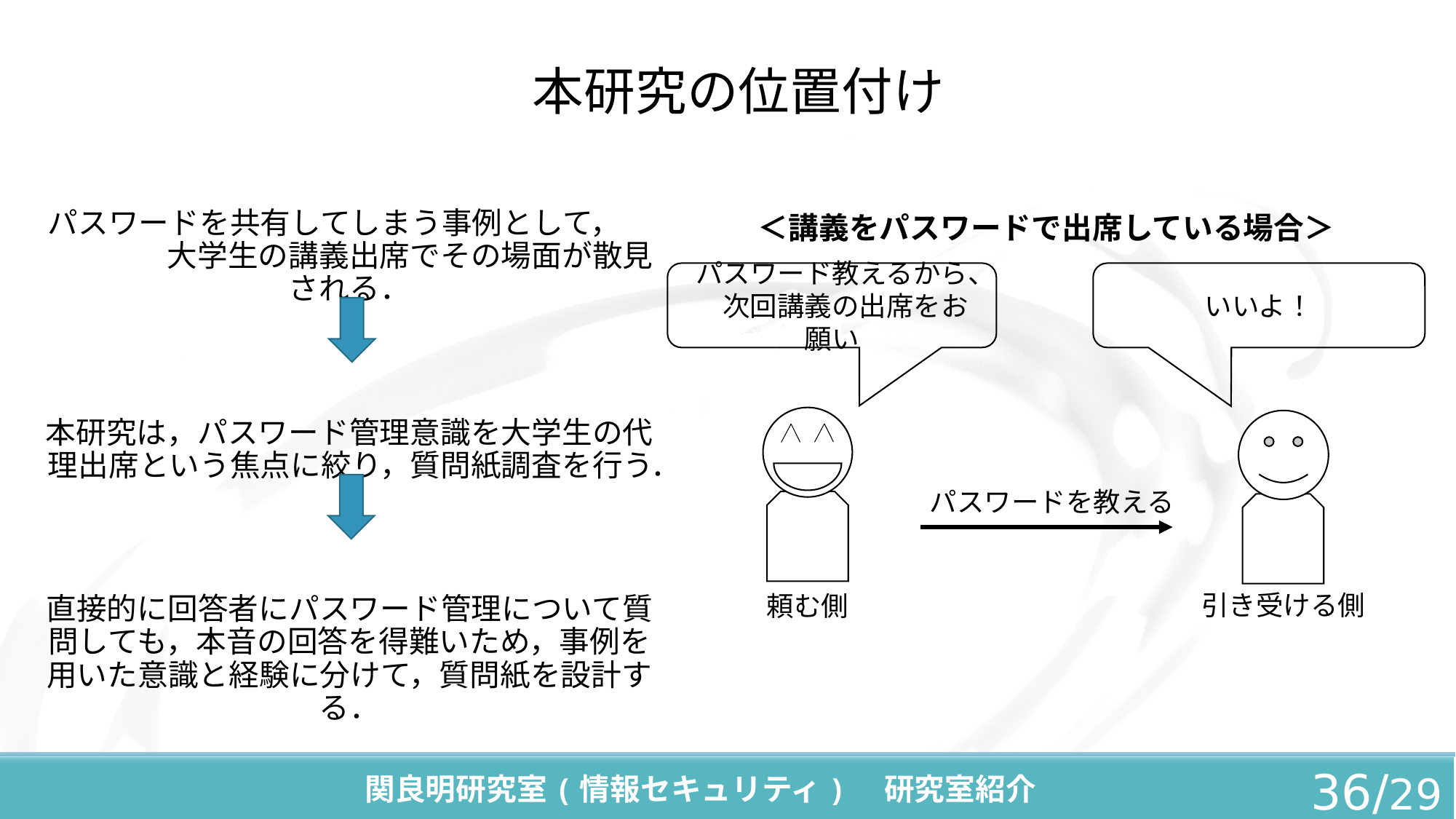

# 本研究の位置付け
パスワードを共有してしまう事例として，　　　　　大学生の講義出席でその場面が散見される．

本研究は，パスワード管理意識を大学生の代理出席という焦点に絞り，質問紙調査を行う．

直接的に回答者にパスワード管理について質問しても，本音の回答を得難いため，事例を用いた意識と経験に分けて，質問紙を設計する．
＜講義をパスワードで出席している場合＞

パスワード教えるから、　次回講義の出席をお願い
いいよ！

パスワードを教える

引き受ける側
頼む側